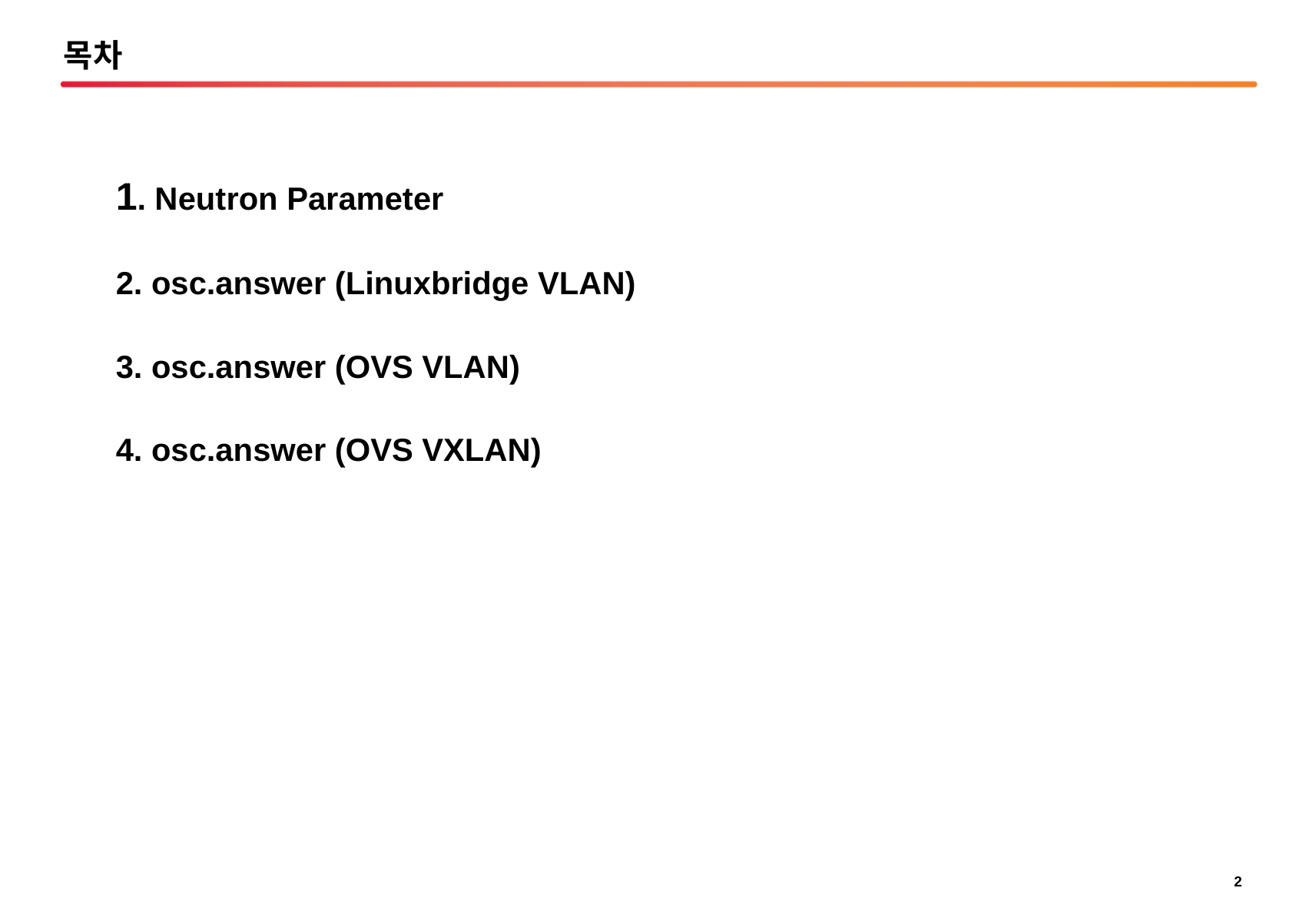

목차
1. Neutron Parameter
2. osc.answer (Linuxbridge VLAN)
3. osc.answer (OVS VLAN)
4. osc.answer (OVS VXLAN)